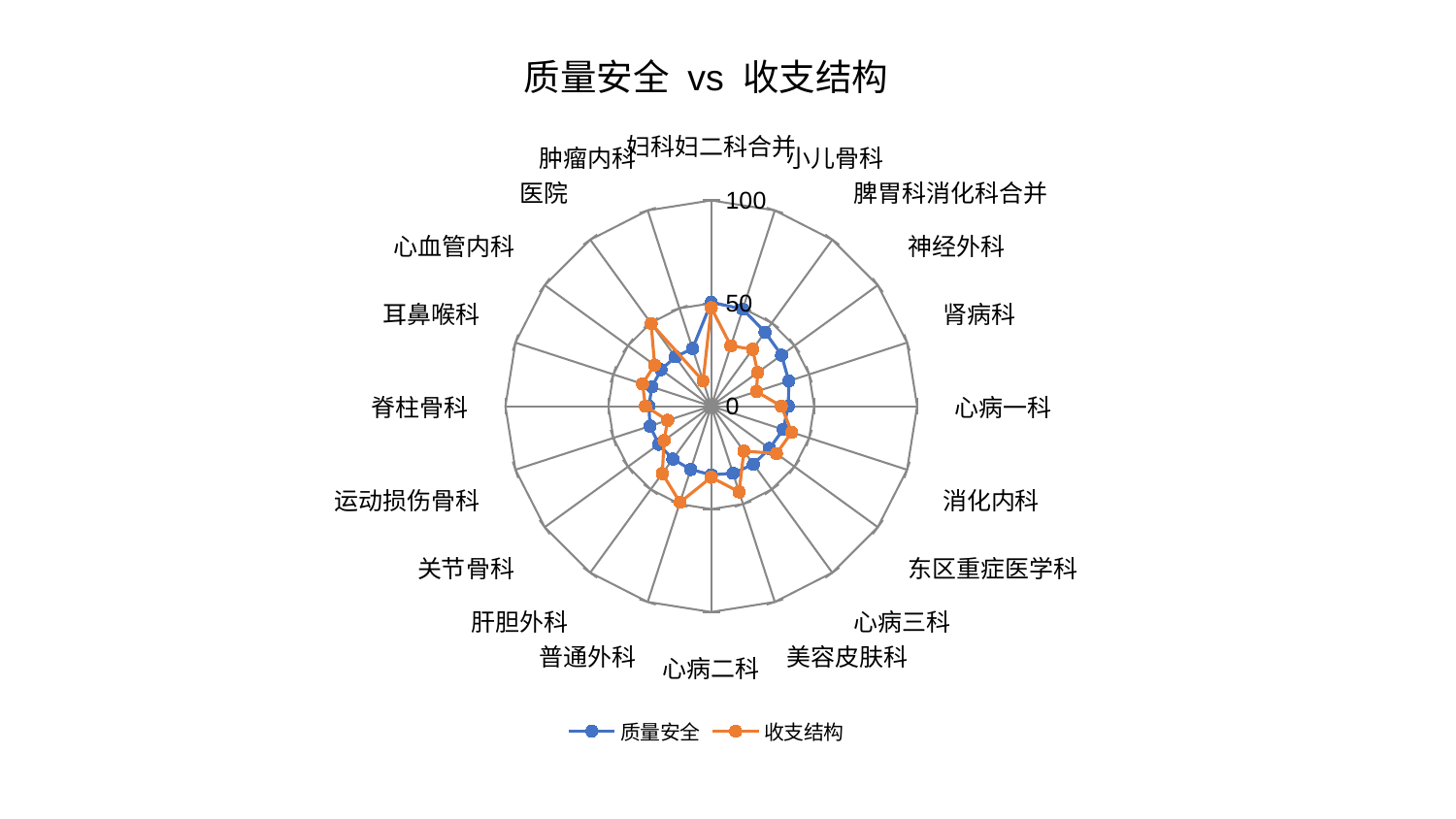

### Chart: 质量安全 vs 收支结构

| Category | 质量安全 | 收支结构 |
|---|---|---|
| 妇科妇二科合并 | 50.50771842951208 | 47.82397430504632 |
| 小儿骨科 | 49.56633772292795 | 30.837964350363134 |
| 脾胃科消化科合并 | 44.478691963668794 | 34.19745964581142 |
| 神经外科 | 42.219233939355895 | 27.901520049650014 |
| 肾病科 | 39.60807525780814 | 23.095415417719952 |
| 心病一科 | 37.44221336116528 | 34.026269139596714 |
| 消化内科 | 36.73039834398852 | 41.110179421675966 |
| 东区重症医学科 | 34.96938605359185 | 39.141001904058534 |
| 心病三科 | 34.85918962611525 | 26.954533351166234 |
| 美容皮肤科 | 34.29766510739201 | 43.804394480565165 |
| 心病二科 | 33.36390251199739 | 34.53260049812587 |
| 普通外科 | 32.33048727657747 | 49.14595466342883 |
| 肝胆外科 | 31.777852258321268 | 40.45796601295078 |
| 关节骨科 | 31.545167961181864 | 28.333164051255043 |
| 运动损伤骨科 | 31.27919446457065 | 22.281717883782722 |
| 脊柱骨科 | 30.328450696220347 | 31.99066825023333 |
| 耳鼻喉科 | 30.311695309853654 | 35.126617351754405 |
| 心血管内科 | 30.15631794965946 | 34.013066358084025 |
| 医院 | 29.656076414679877 | 49.70754660740682 |
| 肿瘤内科 | 29.459536809021706 | 12.904975272422053 |
5